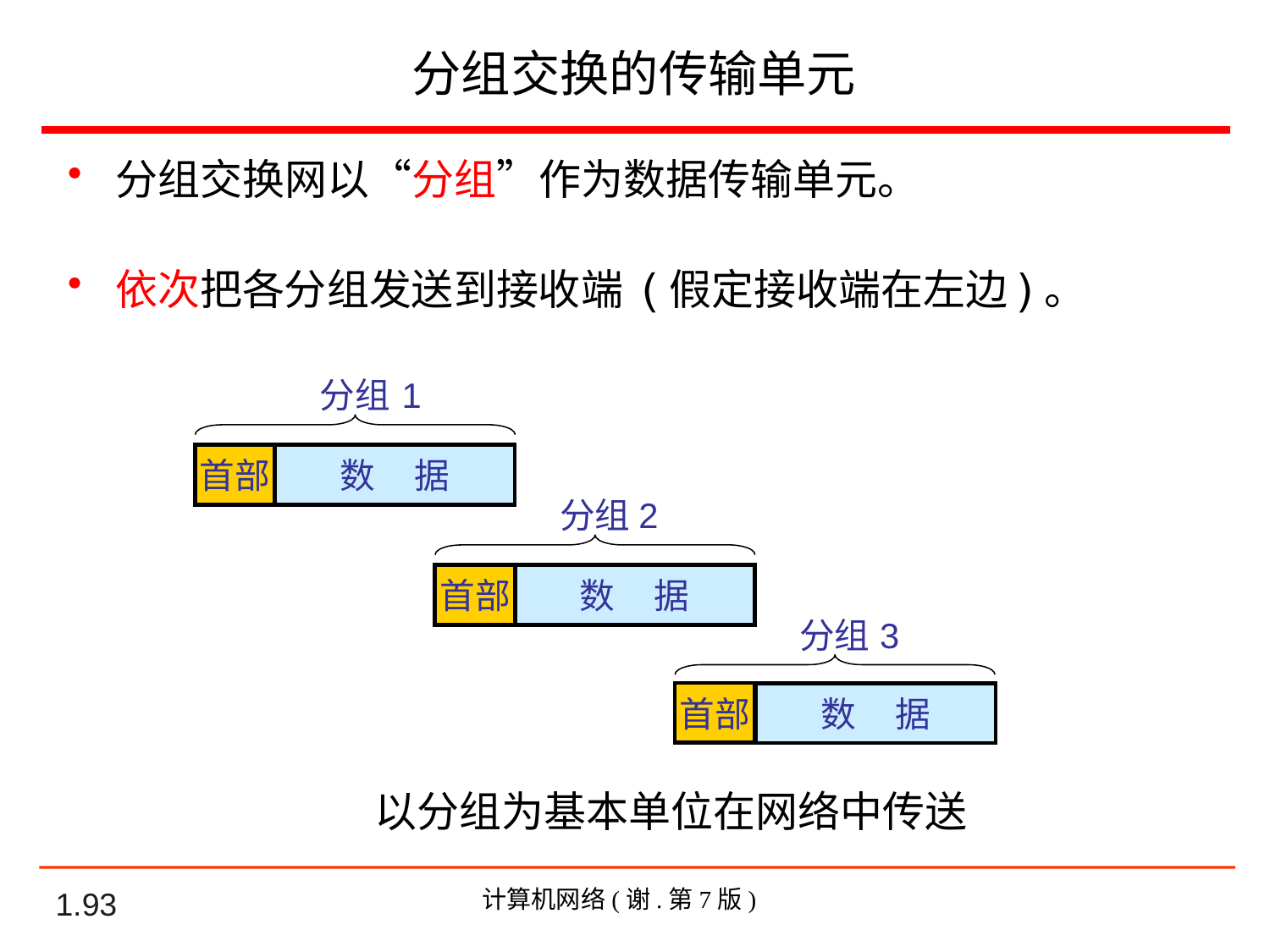

分组交换的传输单元
分组交换网以“分组”作为数据传输单元。

依次把各分组发送到接收端 (假定接收端在左边)。

分组 1
首部
数     据

分组 2
首部
数     据

分组 3
首部
数     据
以分组为基本单位在网络中传送